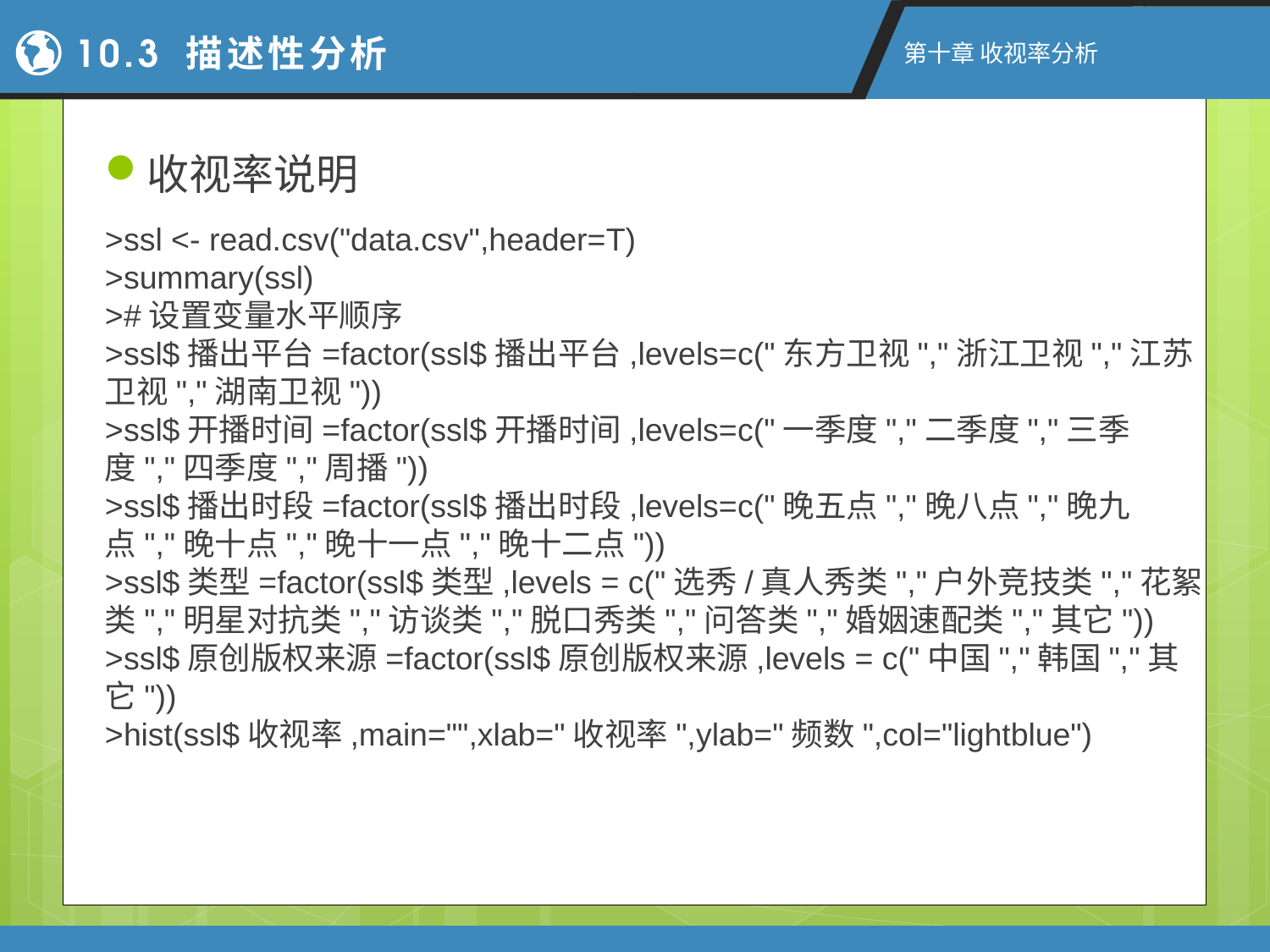

10.3 描述性分析

第十章 收视率分析
收视率说明
>ssl <- read.csv("data.csv",header=T)
>summary(ssl)
>#设置变量水平顺序
>ssl$播出平台=factor(ssl$播出平台,levels=c("东方卫视","浙江卫视","江苏卫视","湖南卫视"))
>ssl$开播时间=factor(ssl$开播时间,levels=c("一季度","二季度","三季度","四季度","周播"))
>ssl$播出时段=factor(ssl$播出时段,levels=c("晚五点","晚八点","晚九点","晚十点","晚十一点","晚十二点"))
>ssl$类型=factor(ssl$类型,levels = c("选秀/真人秀类","户外竞技类","花絮类","明星对抗类","访谈类","脱口秀类","问答类","婚姻速配类","其它"))
>ssl$原创版权来源=factor(ssl$原创版权来源,levels = c("中国","韩国","其它"))
>hist(ssl$收视率,main="",xlab="收视率",ylab="频数",col="lightblue")